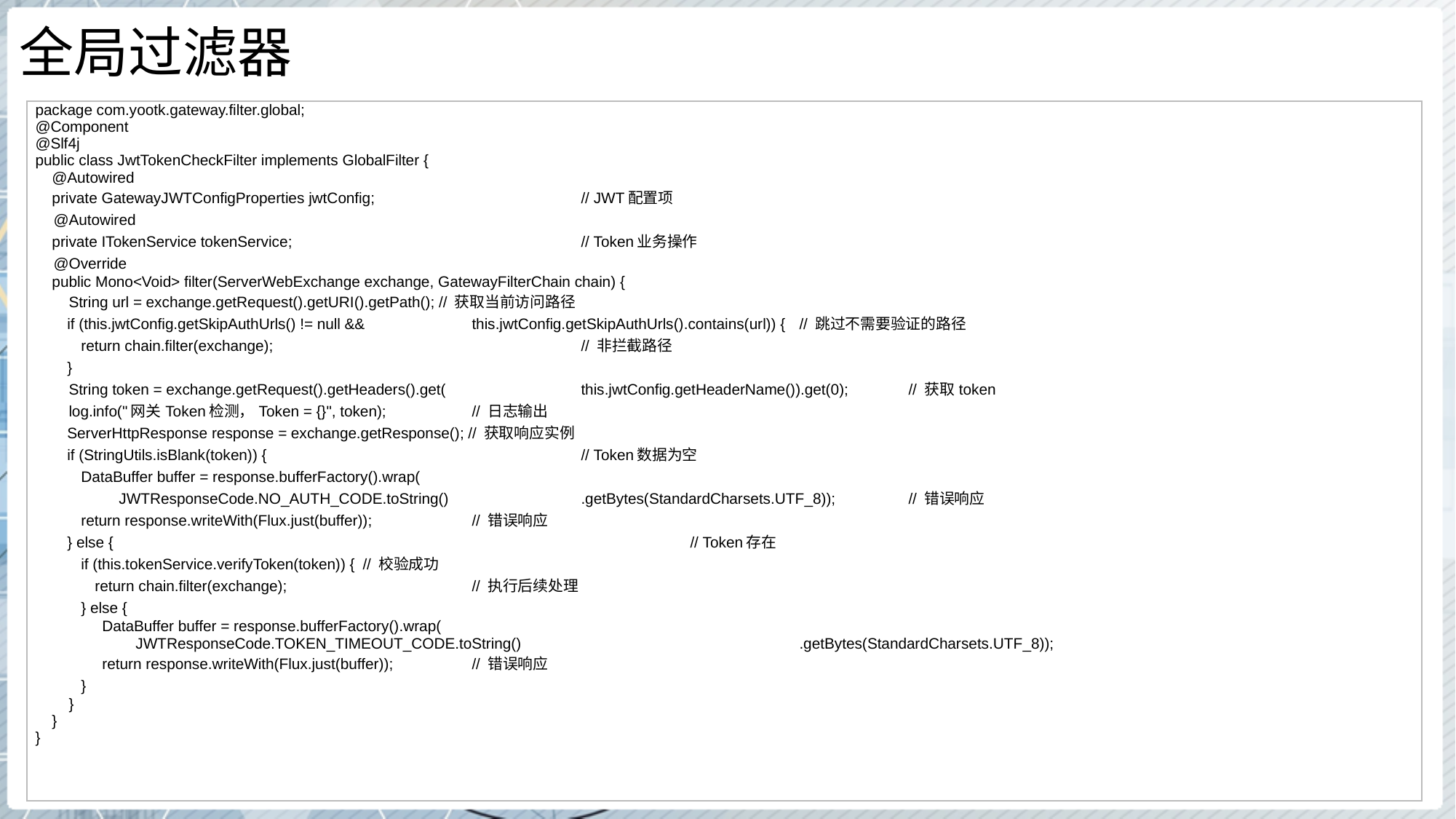

# 全局过滤器
| package com.yootk.gateway.filter.global; @Component @Slf4j public class JwtTokenCheckFilter implements GlobalFilter { @Autowired private GatewayJWTConfigProperties jwtConfig; // JWT配置项 @Autowired private ITokenService tokenService; // Token业务操作 @Override public Mono<Void> filter(ServerWebExchange exchange, GatewayFilterChain chain) { String url = exchange.getRequest().getURI().getPath(); // 获取当前访问路径 if (this.jwtConfig.getSkipAuthUrls() != null && this.jwtConfig.getSkipAuthUrls().contains(url)) { // 跳过不需要验证的路径 return chain.filter(exchange); // 非拦截路径 } String token = exchange.getRequest().getHeaders().get( this.jwtConfig.getHeaderName()).get(0); // 获取token log.info("网关Token检测，Token = {}", token); // 日志输出 ServerHttpResponse response = exchange.getResponse(); // 获取响应实例 if (StringUtils.isBlank(token)) { // Token数据为空 DataBuffer buffer = response.bufferFactory().wrap( JWTResponseCode.NO\_AUTH\_CODE.toString() .getBytes(StandardCharsets.UTF\_8)); // 错误响应 return response.writeWith(Flux.just(buffer)); // 错误响应 } else { // Token存在 if (this.tokenService.verifyToken(token)) { // 校验成功 return chain.filter(exchange); // 执行后续处理 } else { DataBuffer buffer = response.bufferFactory().wrap( JWTResponseCode.TOKEN\_TIMEOUT\_CODE.toString() .getBytes(StandardCharsets.UTF\_8)); return response.writeWith(Flux.just(buffer)); // 错误响应 } } } } |
| --- |